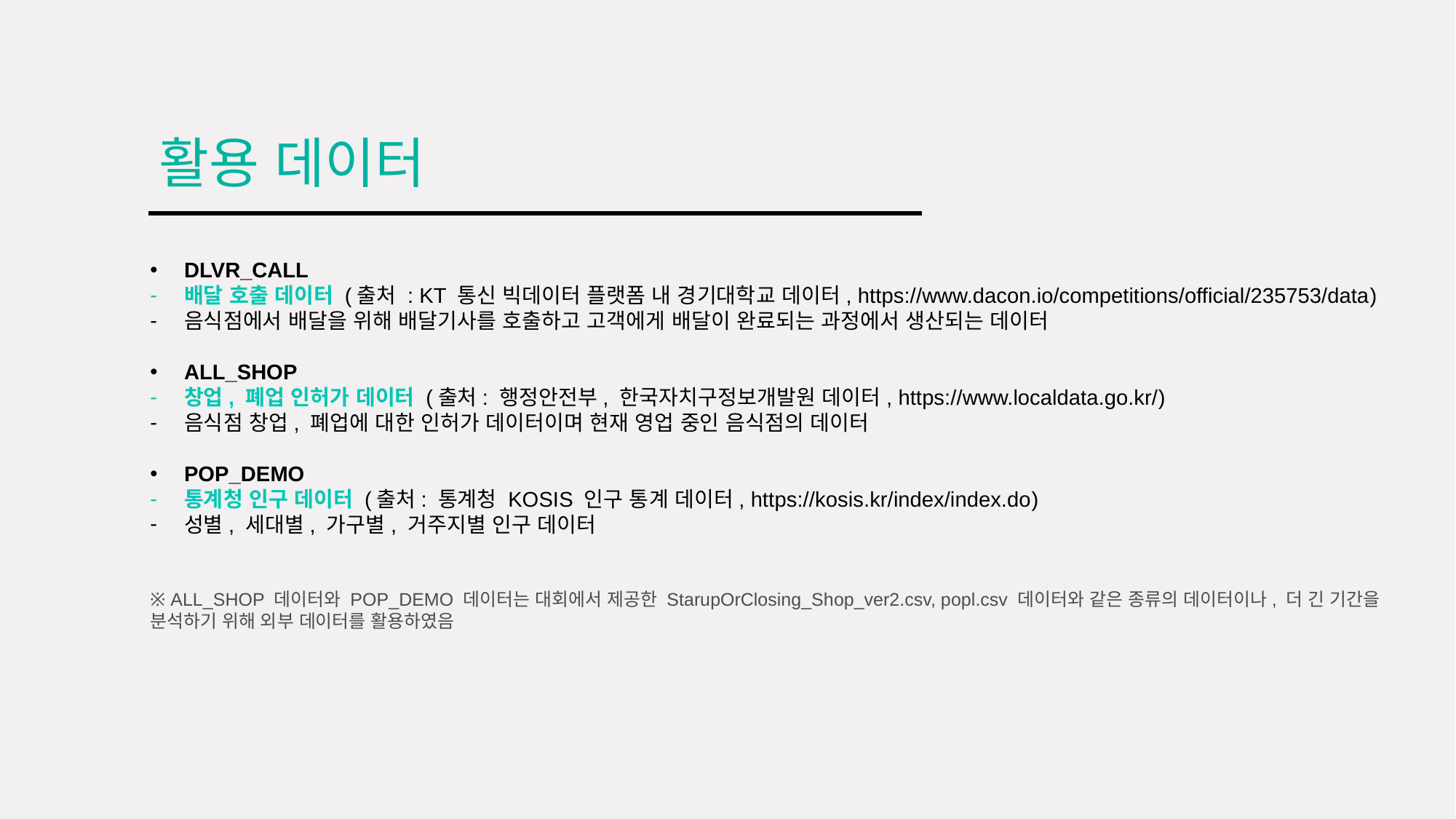

활용 데이터
DLVR_CALL
배달 호출 데이터 (출처 : KT 통신 빅데이터 플랫폼 내 경기대학교 데이터, https://www.dacon.io/competitions/official/235753/data)
음식점에서 배달을 위해 배달기사를 호출하고 고객에게 배달이 완료되는 과정에서 생산되는 데이터

ALL_SHOP
창업, 폐업 인허가 데이터 (출처: 행정안전부, 한국자치구정보개발원 데이터, https://www.localdata.go.kr/)
음식점 창업, 폐업에 대한 인허가 데이터이며 현재 영업 중인 음식점의 데이터

POP_DEMO
통계청 인구 데이터 (출처: 통계청 KOSIS 인구 통계 데이터, https://kosis.kr/index/index.do)
성별, 세대별, 가구별, 거주지별 인구 데이터

※ ALL_SHOP 데이터와 POP_DEMO 데이터는 대회에서 제공한 StarupOrClosing_Shop_ver2.csv, popl.csv 데이터와 같은 종류의 데이터이나, 더 긴 기간을 분석하기 위해 외부 데이터를 활용하였음